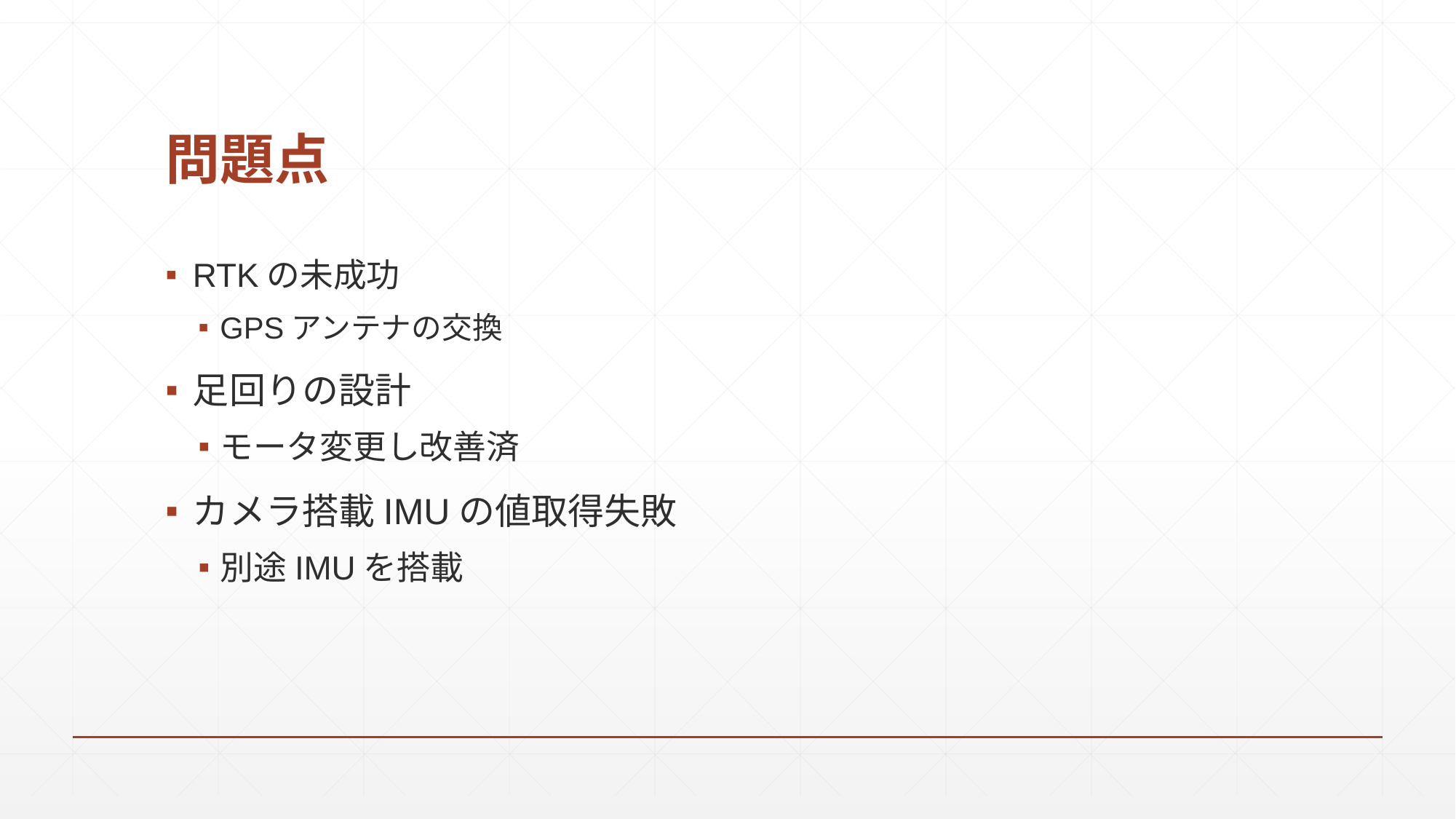

# 問題点
RTKの未成功
GPSアンテナの交換
足回りの設計
モータ変更し改善済
カメラ搭載IMUの値取得失敗
別途IMUを搭載